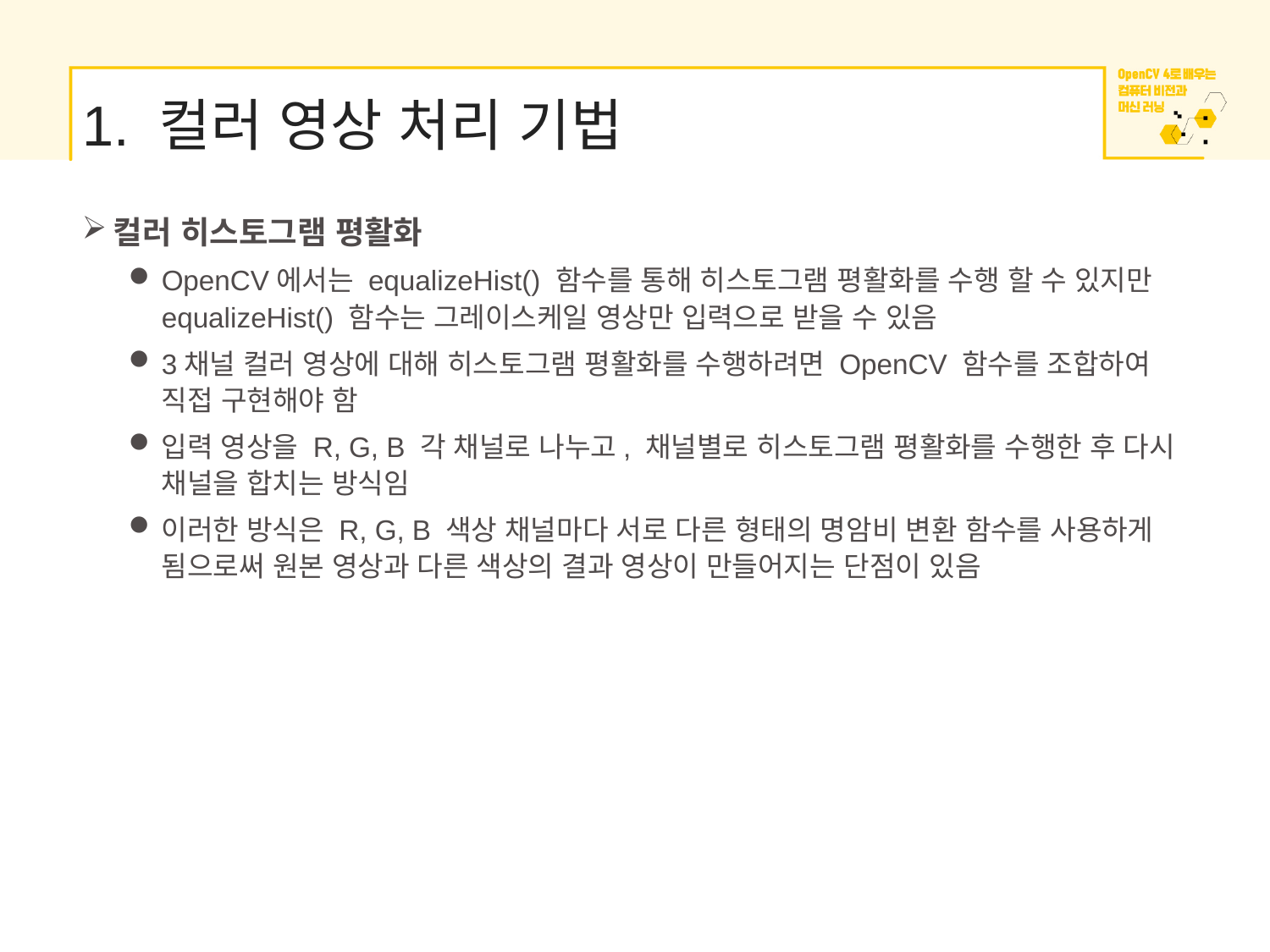

# 1. 컬러 영상 처리 기법
컬러 히스토그램 평활화
OpenCV에서는 equalizeHist() 함수를 통해 히스토그램 평활화를 수행 할 수 있지만 equalizeHist() 함수는 그레이스케일 영상만 입력으로 받을 수 있음
3채널 컬러 영상에 대해 히스토그램 평활화를 수행하려면 OpenCV 함수를 조합하여 직접 구현해야 함
입력 영상을 R, G, B 각 채널로 나누고, 채널별로 히스토그램 평활화를 수행한 후 다시 채널을 합치는 방식임
이러한 방식은 R, G, B 색상 채널마다 서로 다른 형태의 명암비 변환 함수를 사용하게 됨으로써 원본 영상과 다른 색상의 결과 영상이 만들어지는 단점이 있음